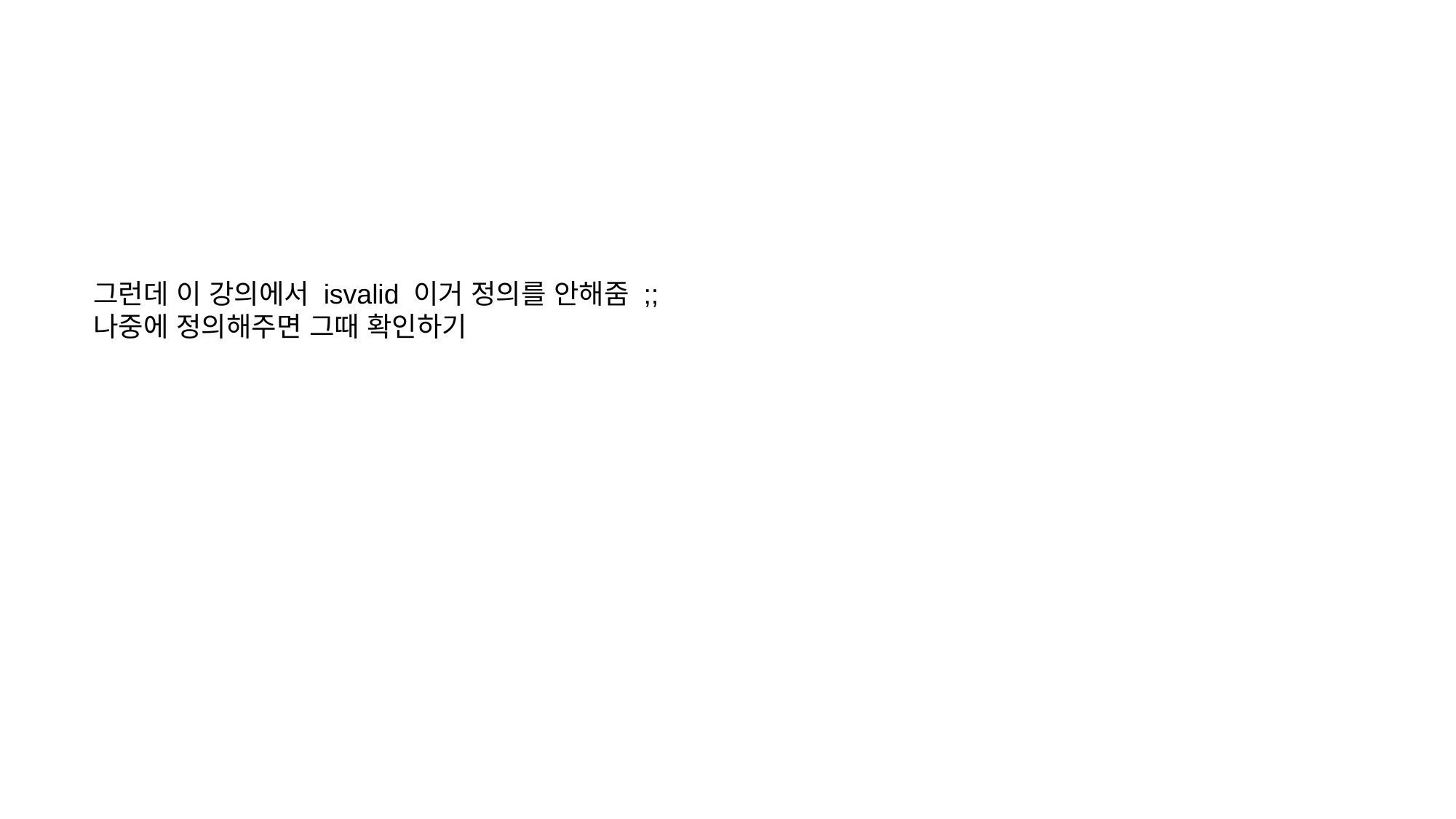

그런데 이 강의에서 isvalid 이거 정의를 안해줌 ;;
나중에 정의해주면 그때 확인하기